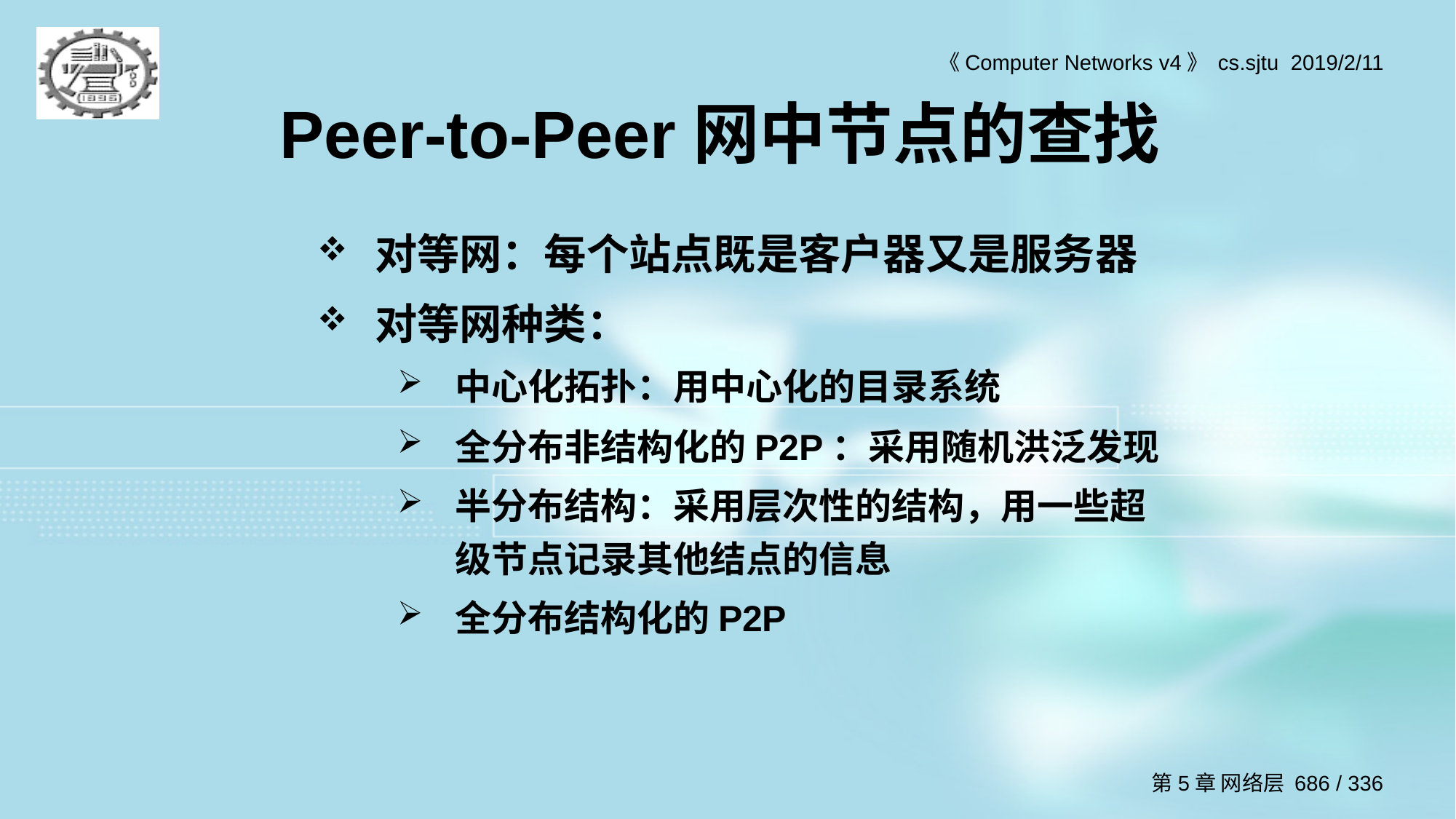

# Peer-to-Peer网中节点的查找
对等网：每个站点既是客户器又是服务器
对等网种类：
中心化拓扑：用中心化的目录系统
全分布非结构化的P2P：采用随机洪泛发现
半分布结构：采用层次性的结构，用一些超级节点记录其他结点的信息
全分布结构化的P2P